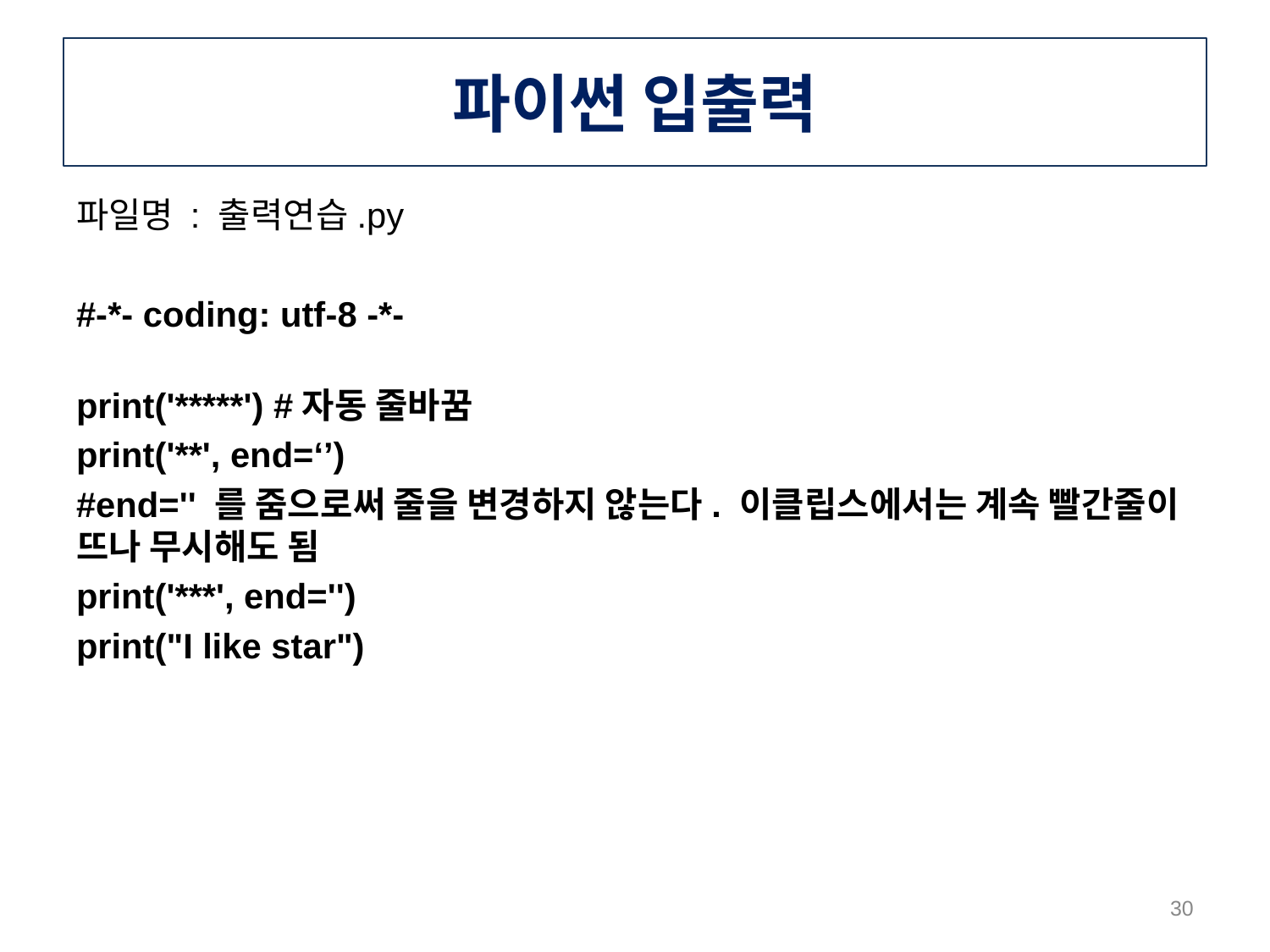

# 파이썬 입출력
파일명 : 출력연습.py

#-*- coding: utf-8 -*-
print('*****') #자동 줄바꿈
print('**', end=‘’)
#end='' 를 줌으로써 줄을 변경하지 않는다. 이클립스에서는 계속 빨간줄이 뜨나 무시해도 됨
print('***', end='')
print("I like star")

30